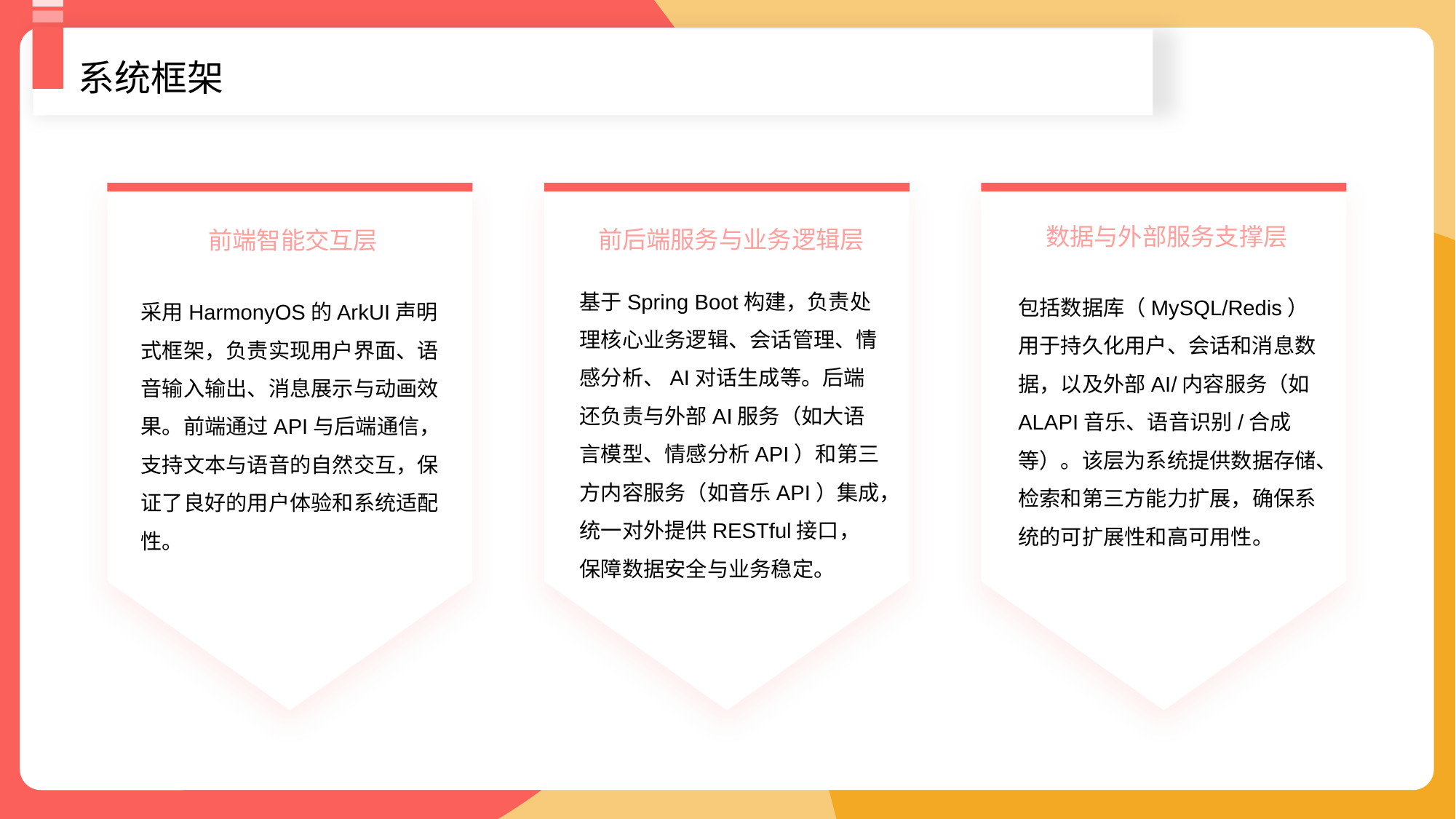

系统框架

数据与外部服务支撑层
前后端服务与业务逻辑层
前端智能交互层

基于Spring Boot构建，负责处理核心业务逻辑、会话管理、情感分析、AI对话生成等。后端还负责与外部AI服务（如大语言模型、情感分析API）和第三方内容服务（如音乐API）集成，统一对外提供RESTful接口，保障数据安全与业务稳定。
包括数据库（MySQL/Redis）用于持久化用户、会话和消息数据，以及外部AI/内容服务（如ALAPI音乐、语音识别/合成等）。该层为系统提供数据存储、检索和第三方能力扩展，确保系统的可扩展性和高可用性。
采用HarmonyOS的ArkUI声明式框架，负责实现用户界面、语音输入输出、消息展示与动画效果。前端通过API与后端通信，支持文本与语音的自然交互，保证了良好的用户体验和系统适配性。